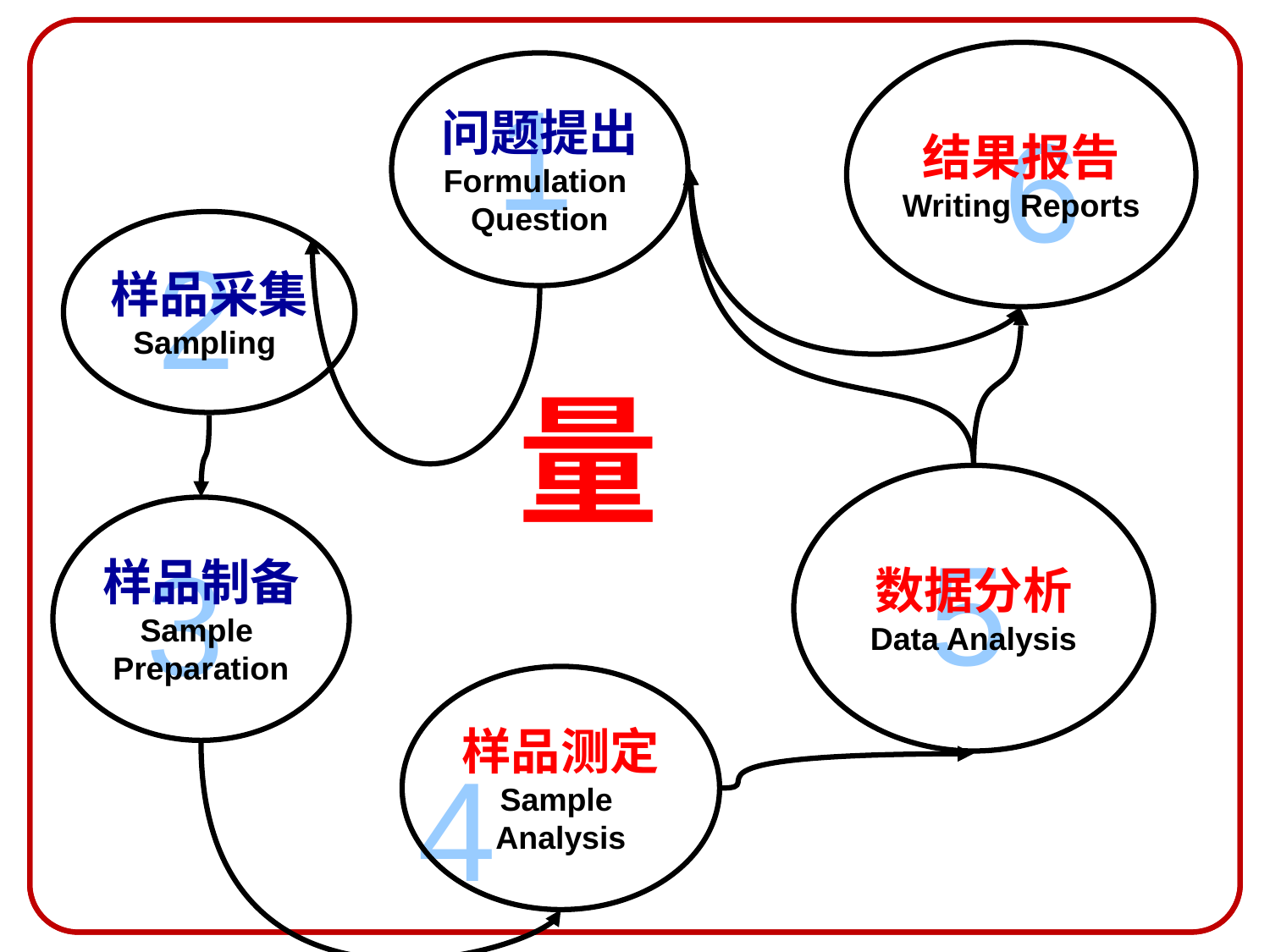

结果报告
Writing Reports
问题提出
Formulation
Question
1
6
样品采集
Sampling
2
量
数据分析
Data Analysis
样品制备
Sample
Preparation
5
3
样品测定
Sample
Analysis
4